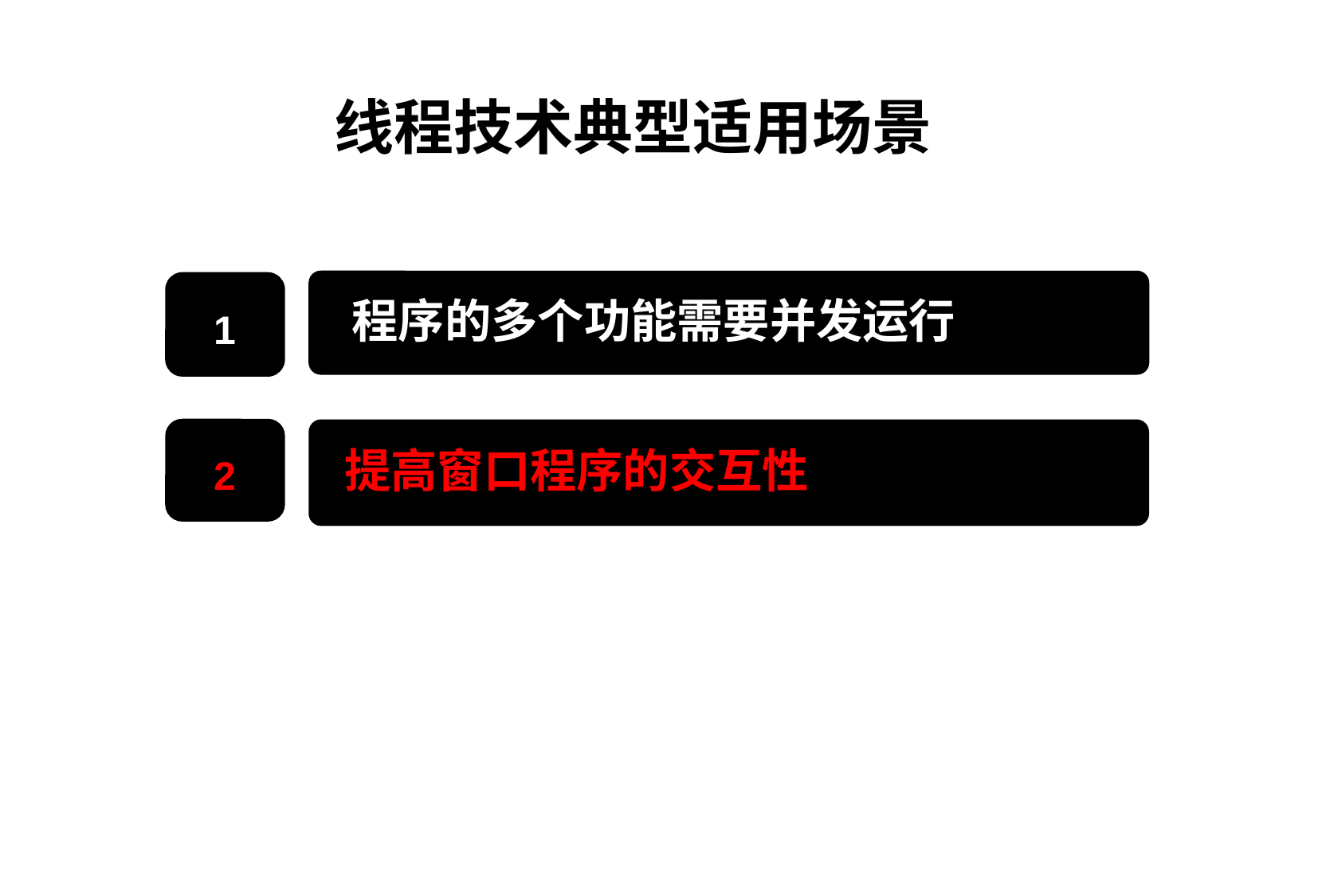

线程技术典型适用场景
程序的多个功能需要并发运行
1
2
 提高窗口程序的交互性